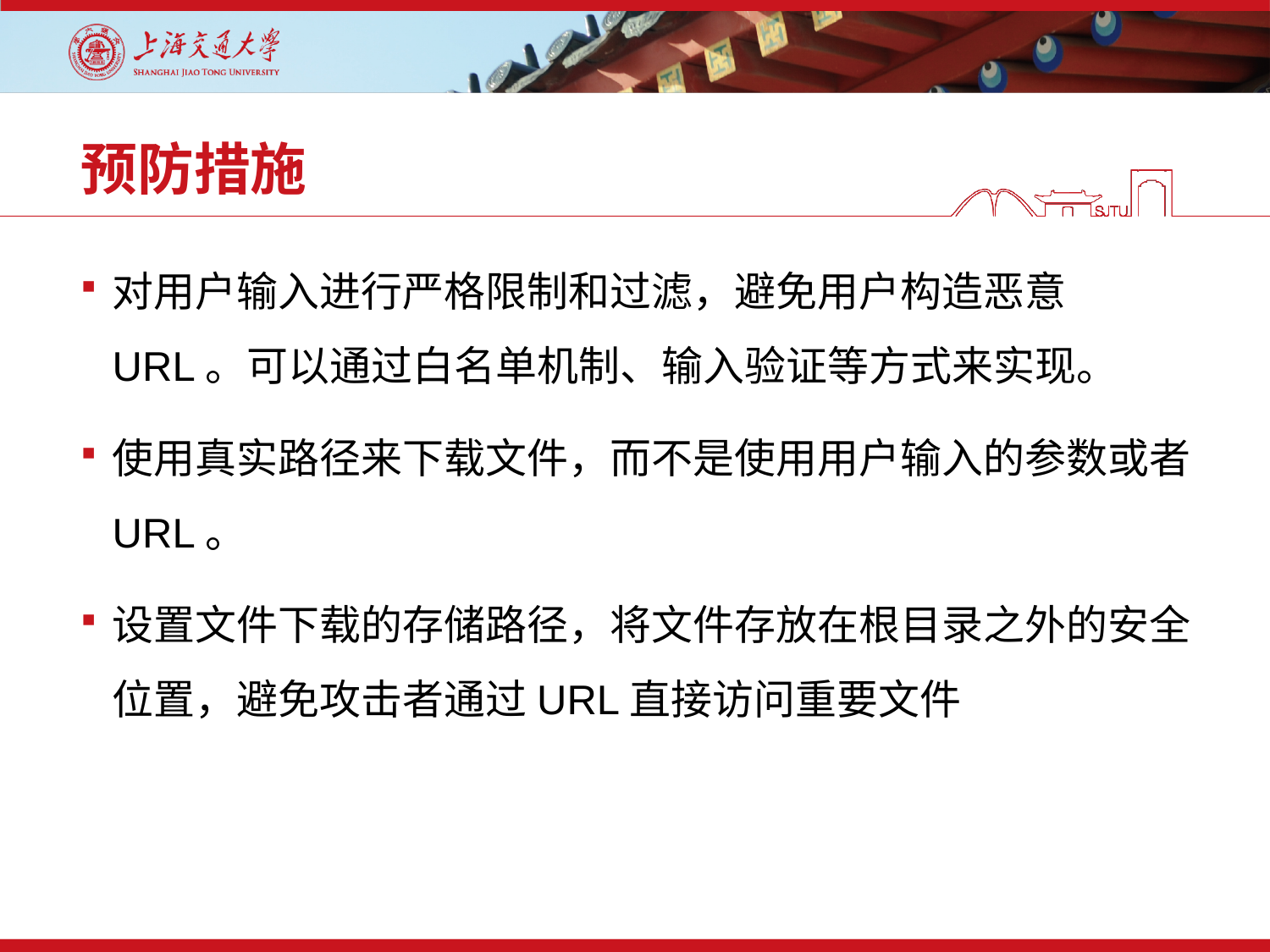

# 预防措施
对用户输入进行严格限制和过滤，避免用户构造恶意URL。可以通过白名单机制、输入验证等方式来实现。
使用真实路径来下载文件，而不是使用用户输入的参数或者URL。
设置文件下载的存储路径，将文件存放在根目录之外的安全位置，避免攻击者通过URL直接访问重要文件